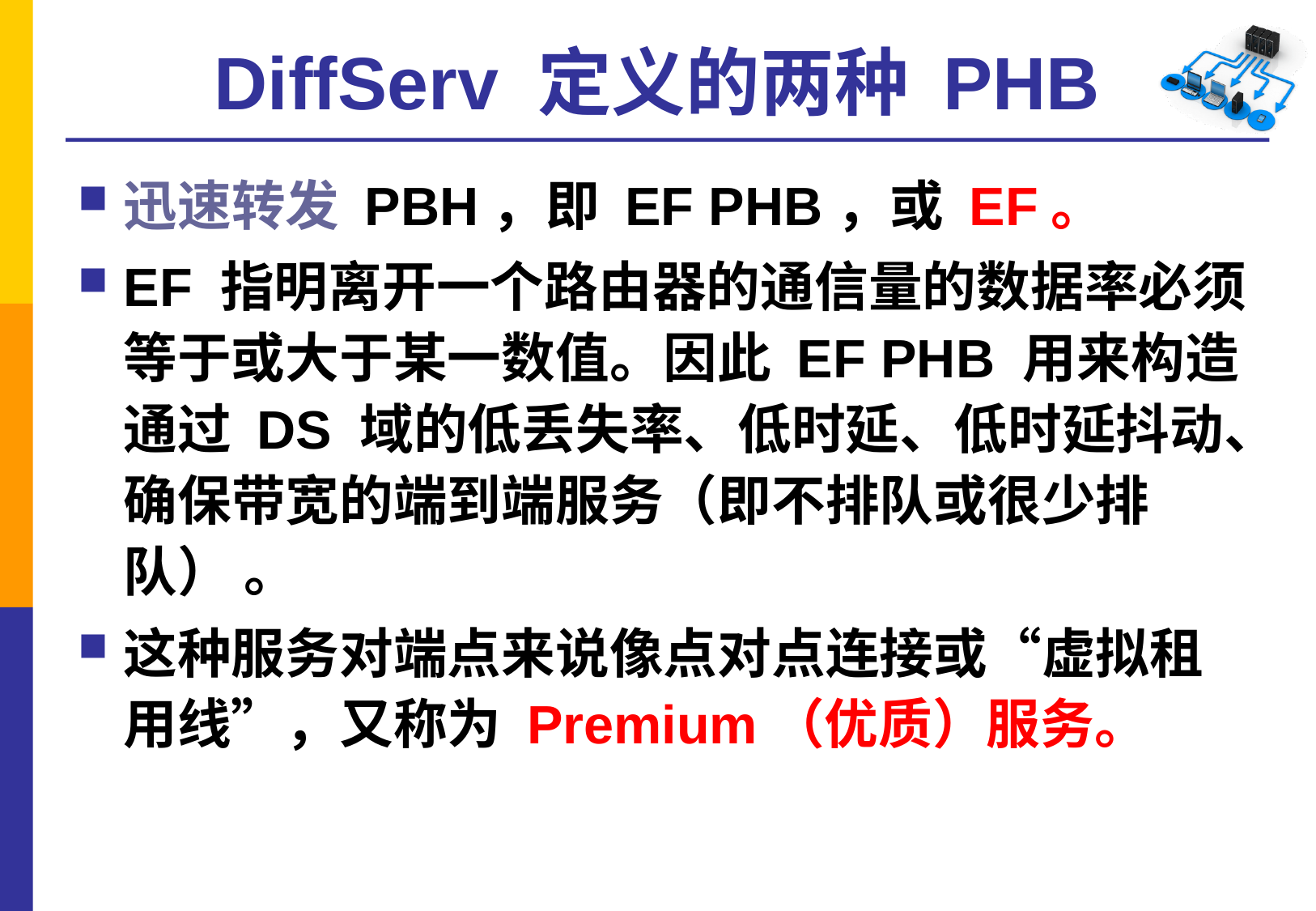

# DiffServ 定义的两种 PHB
迅速转发 PBH，即 EF PHB，或 EF。
EF 指明离开一个路由器的通信量的数据率必须等于或大于某一数值。因此 EF PHB 用来构造通过 DS 域的低丢失率、低时延、低时延抖动、确保带宽的端到端服务（即不排队或很少排队） 。
这种服务对端点来说像点对点连接或“虚拟租用线”，又称为 Premium（优质）服务。